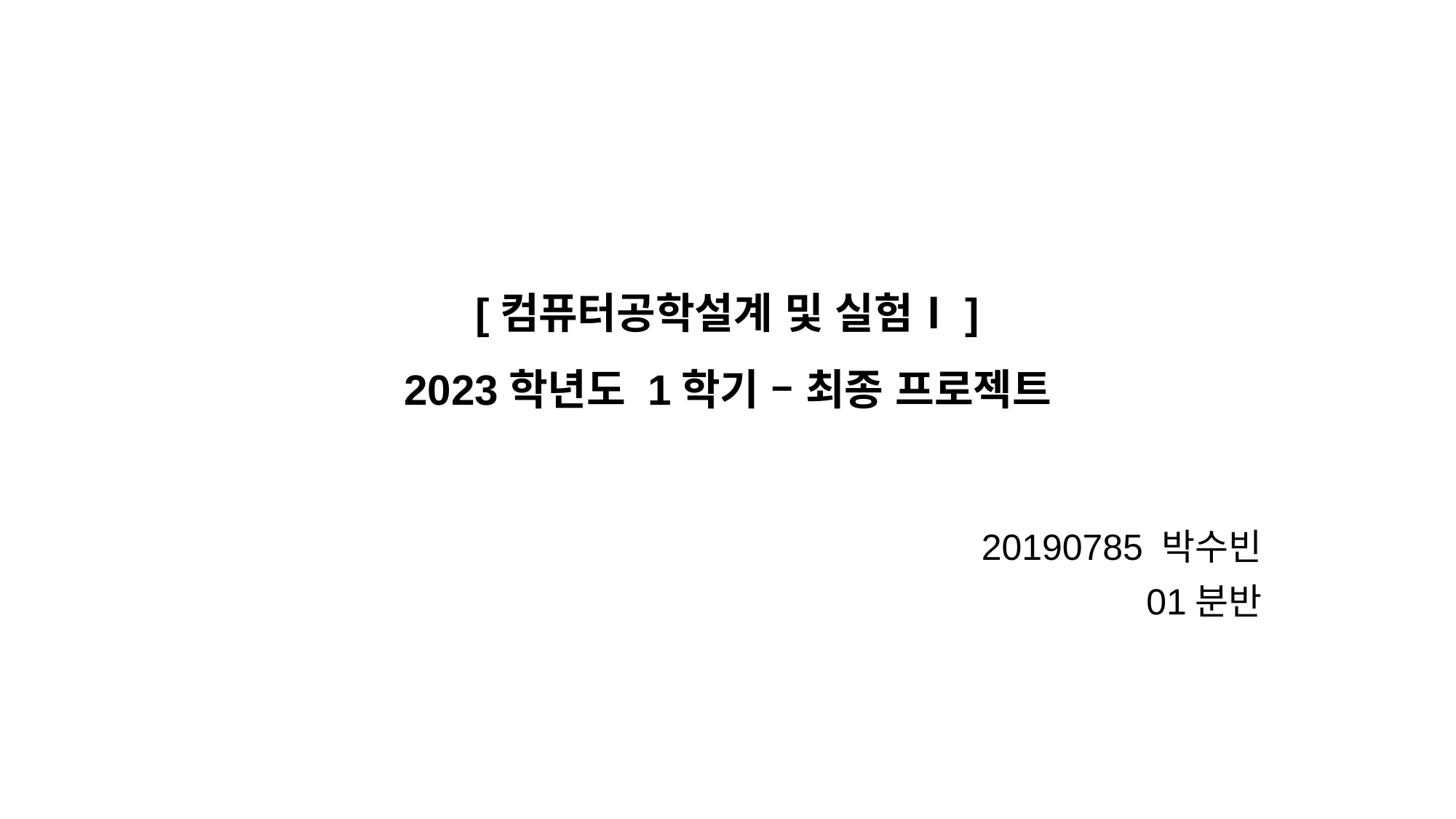

# [컴퓨터공학설계 및 실험Ⅰ] 2023학년도 1학기 – 최종 프로젝트
20190785 박수빈
01분반